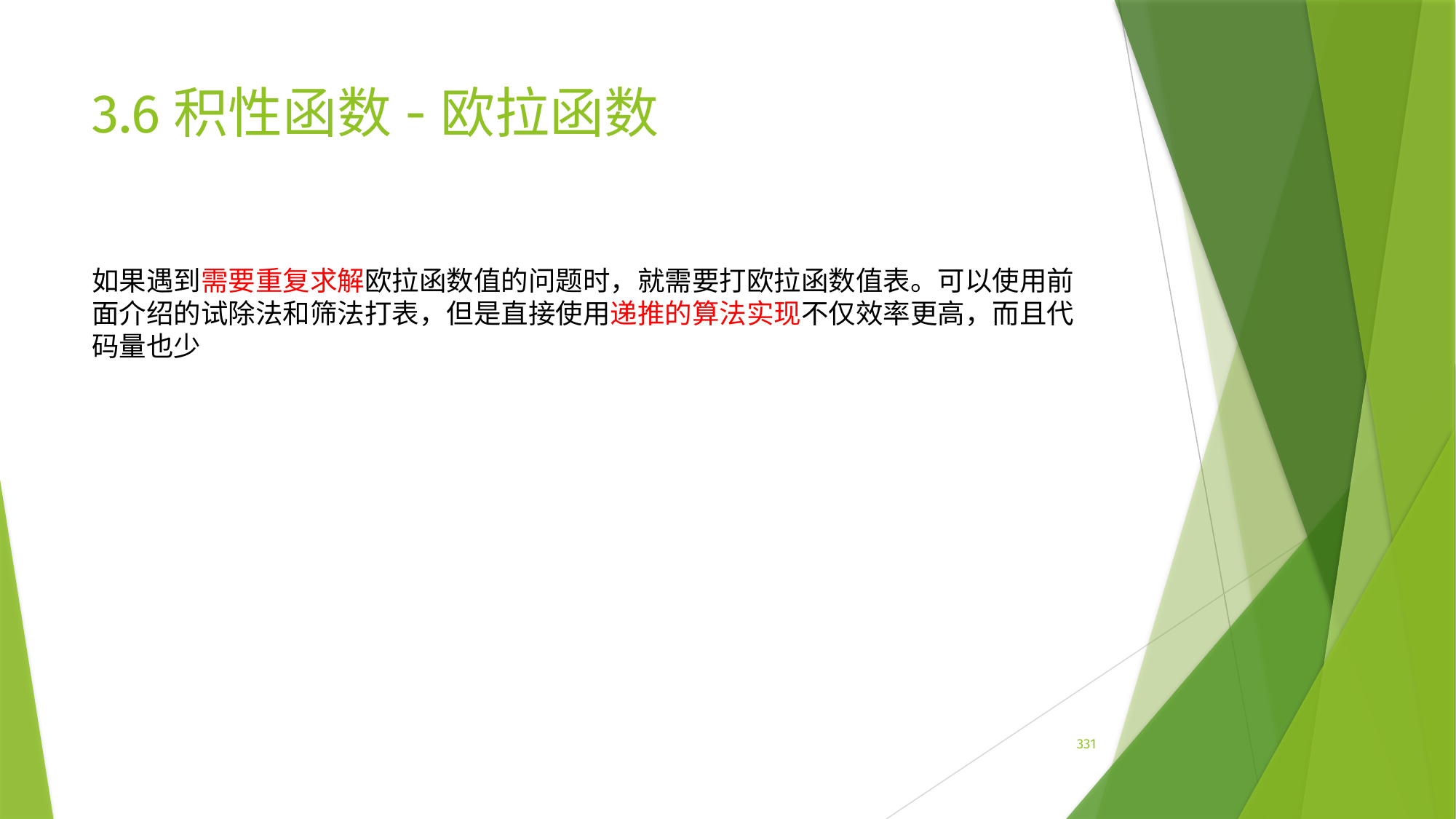

# 3.6积性函数-欧拉函数
如果遇到需要重复求解欧拉函数值的问题时，就需要打欧拉函数值表。可以使用前面介绍的试除法和筛法打表，但是直接使用递推的算法实现不仅效率更高，而且代码量也少

331